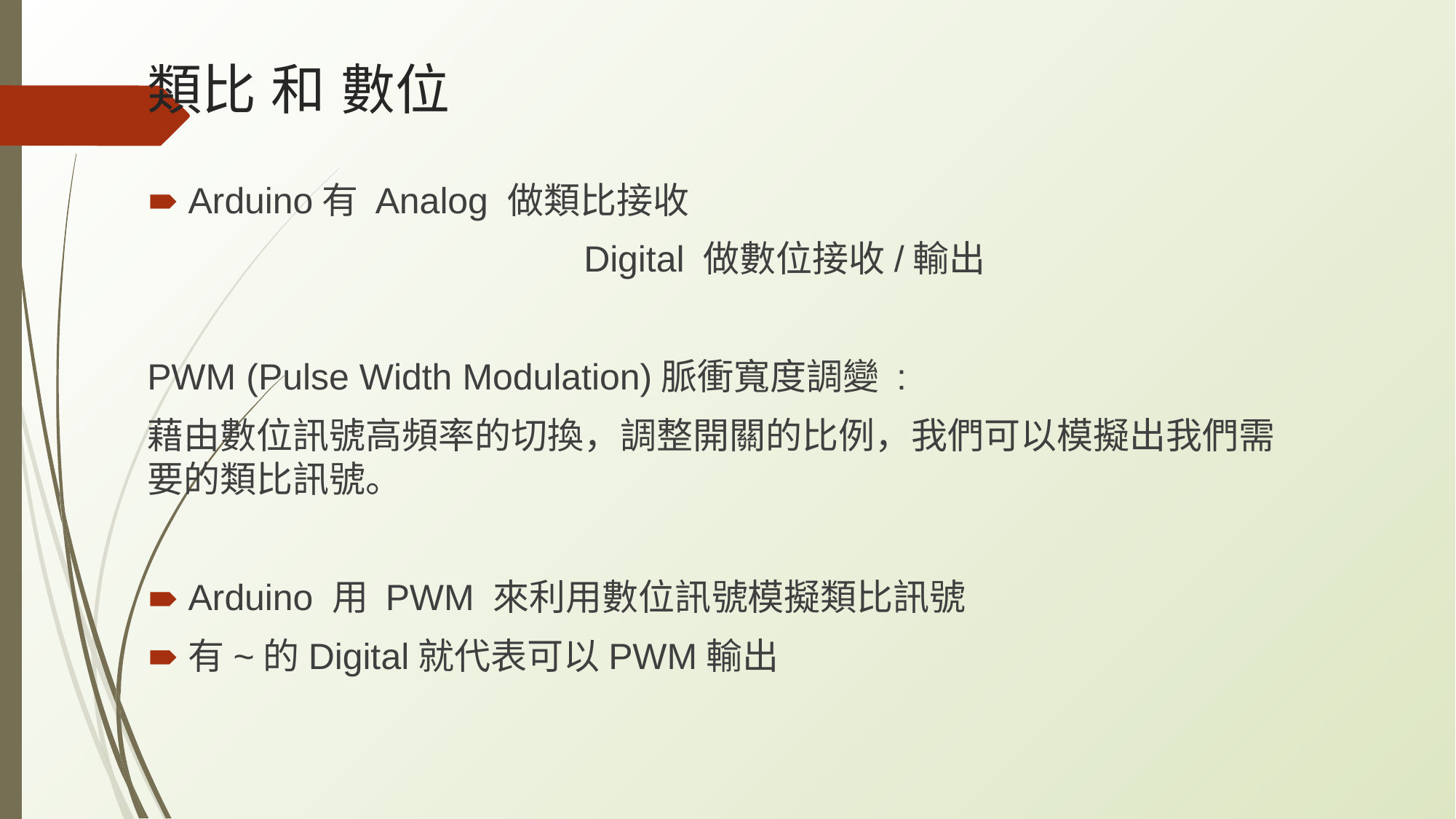

# 類比 和 數位
Arduino有 Analog 做類比接收
				Digital 做數位接收/輸出

PWM (Pulse Width Modulation)脈衝寬度調變 :
藉由數位訊號高頻率的切換，調整開關的比例，我們可以模擬出我們需要的類比訊號。

Arduino 用 PWM 來利用數位訊號模擬類比訊號
有~的Digital就代表可以PWM輸出